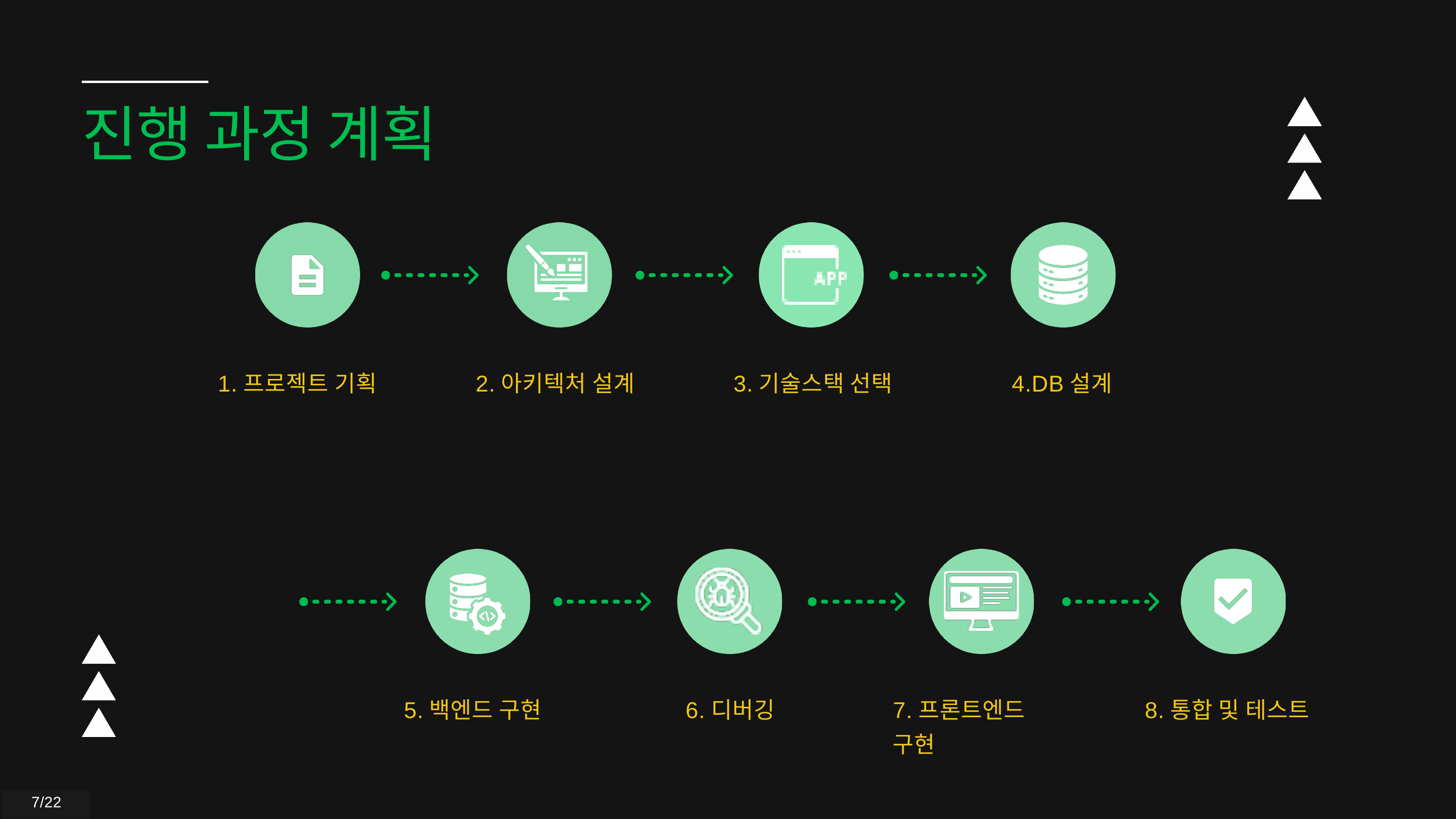

진행 과정 계획

1.프로젝트 기획

2.아키텍처 설계

3.기술스택 선택

4.DB설계

5.백엔드 구현

6.디버깅

7.프론트엔드 구현

8.통합 및 테스트

7/22